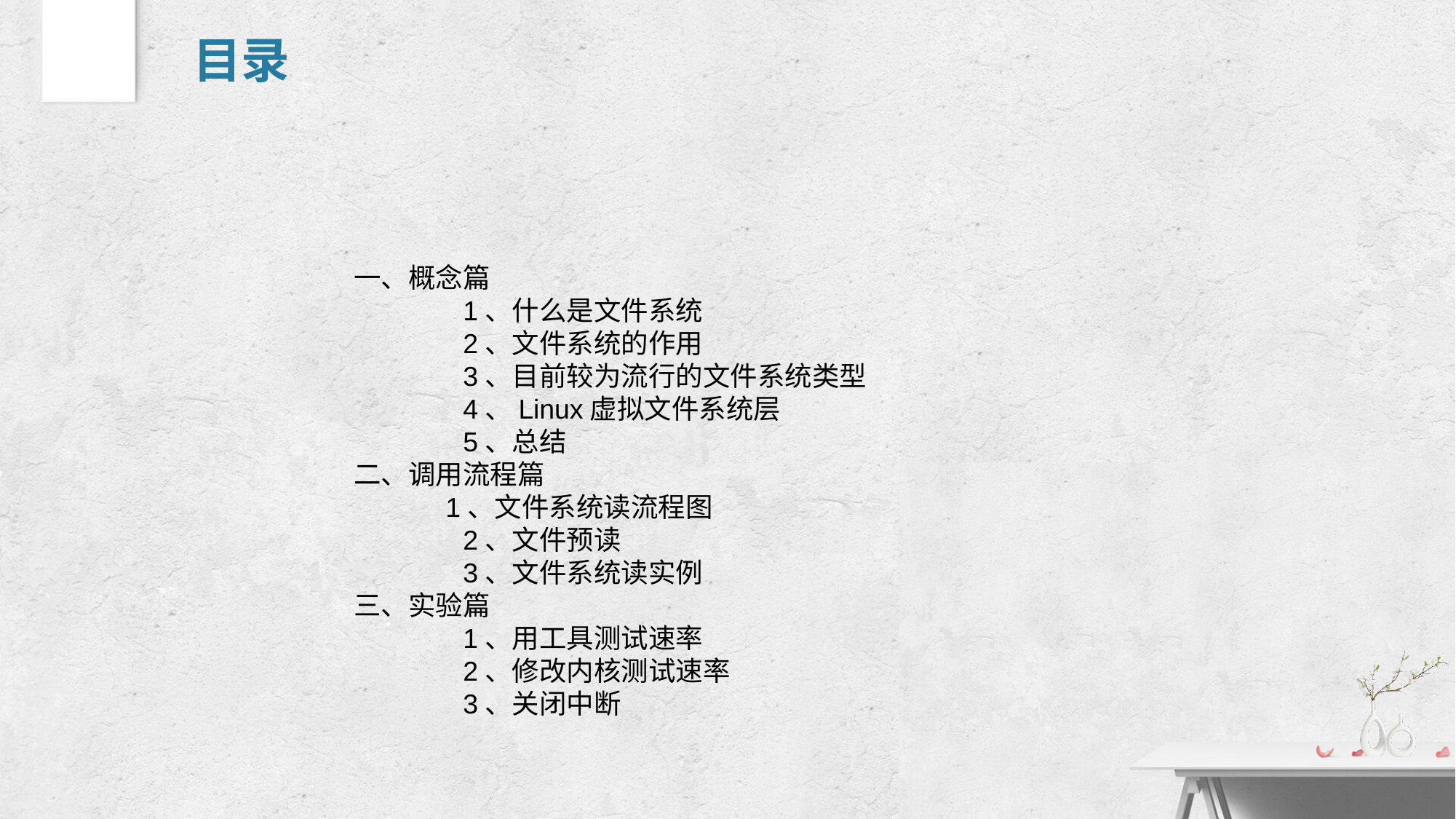

目录
一、概念篇
	1、什么是文件系统
	2、文件系统的作用
	3、目前较为流行的文件系统类型
	4、Linux虚拟文件系统层
	5、总结
二、调用流程篇
            1、文件系统读流程图
	2、文件预读
	3、文件系统读实例
三、实验篇
	1、用工具测试速率
	2、修改内核测试速率
	3、关闭中断